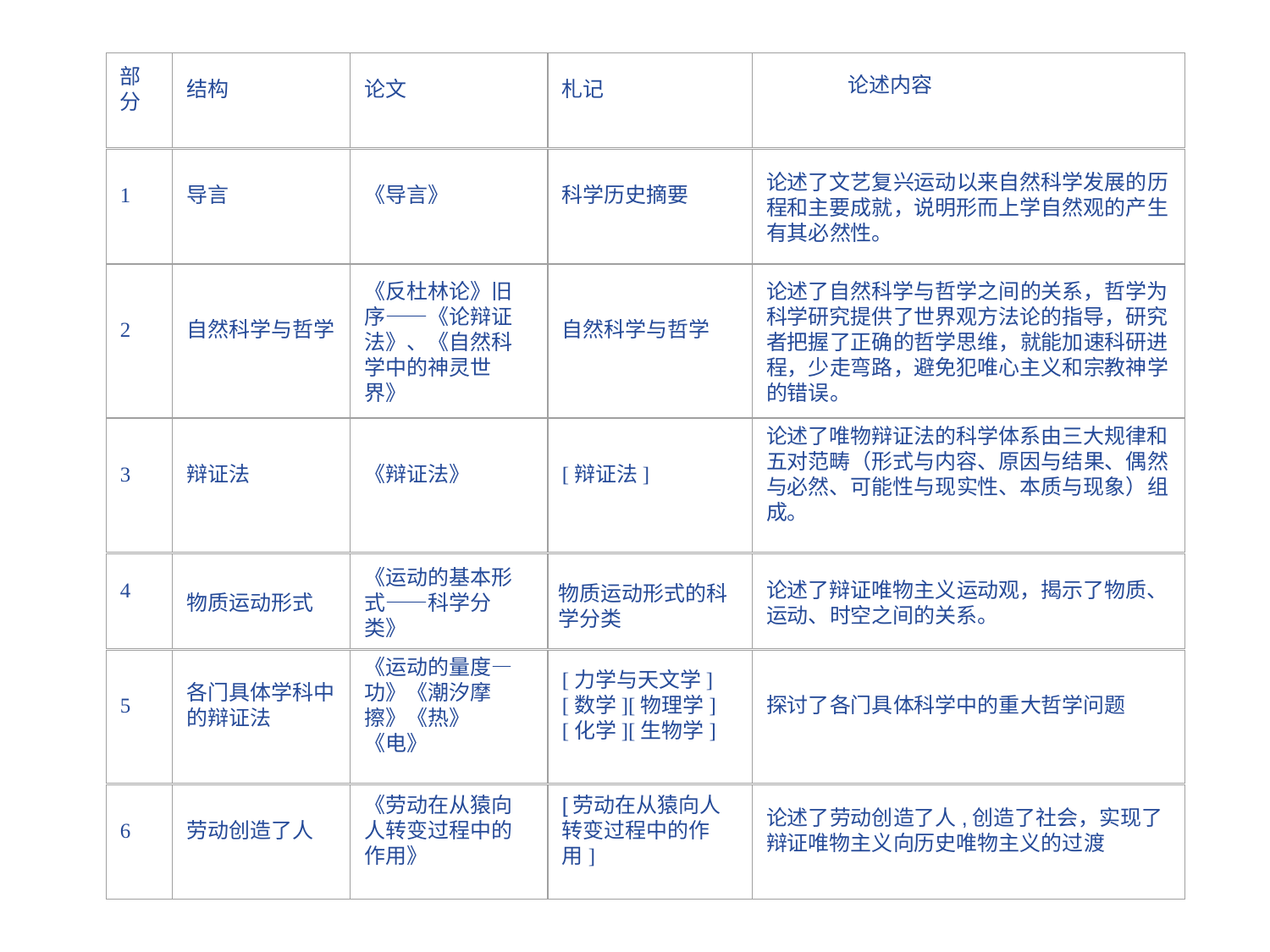

部分

结构

论文

札记

1

导言

《导言》

科学历史摘要

论述了文艺复兴运动以来自然科学发展的历程和主要成就，说明形而上学自然观的产生有其必然性。

2

自然科学与哲学

《反杜林论》旧序——《论辩证法》、《自然科学中的神灵世界》

自然科学与哲学

论述了自然科学与哲学之间的关系，哲学为科学研究提供了世界观方法论的指导，研究者把握了正确的哲学思维，就能加速科研进程，少走弯路，避免犯唯心主义和宗教神学的错误。

3

辩证法

《辩证法》

[辩证法]

论述了唯物辩证法的科学体系由三大规律和五对范畴（形式与内容、原因与结果、偶然与必然、可能性与现实性、本质与现象）组成。

4

物质运动形式

《运动的基本形式——科学分类》

物质运动形式的科学分类

论述了辩证唯物主义运动观，揭示了物质、运动、时空之间的关系。

5

各门具体学科中的辩证法

《运动的量度—功》《潮汐摩擦》《热》《电》

[力学与天文学][数学][物理学][化学][生物学]

探讨了各门具体科学中的重大哲学问题

6

劳动创造了人

《劳动在从猿向人转变过程中的作用》

[劳动在从猿向人转变过程中的作用]

论述了劳动创造了人,创造了社会，实现了辩证唯物主义向历史唯物主义的过渡

论述内容